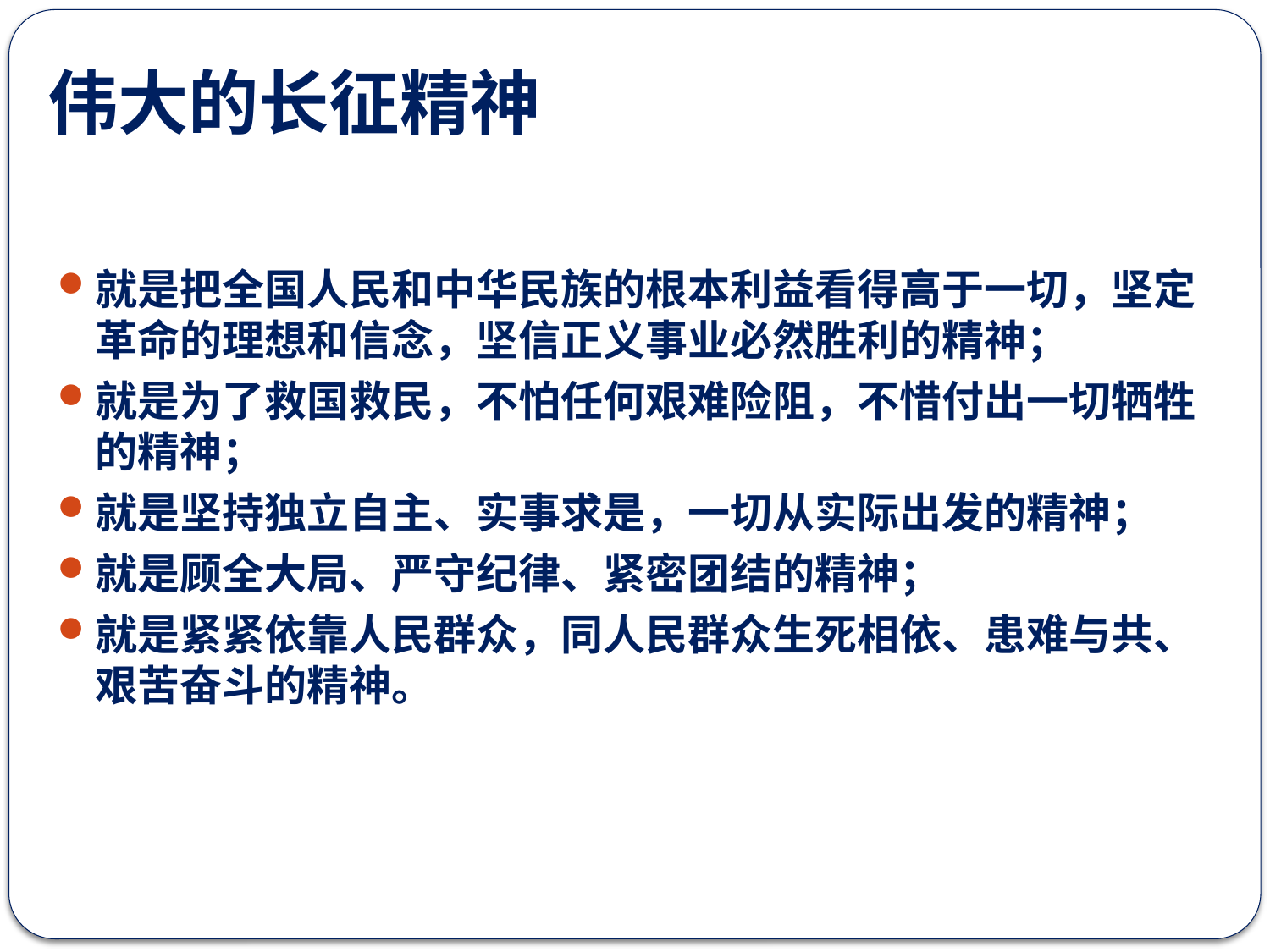

# 伟大的长征精神
就是把全国人民和中华民族的根本利益看得高于一切，坚定革命的理想和信念，坚信正义事业必然胜利的精神；
就是为了救国救民，不怕任何艰难险阻，不惜付出一切牺牲的精神；
就是坚持独立自主、实事求是，一切从实际出发的精神；
就是顾全大局、严守纪律、紧密团结的精神；
就是紧紧依靠人民群众，同人民群众生死相依、患难与共、艰苦奋斗的精神。